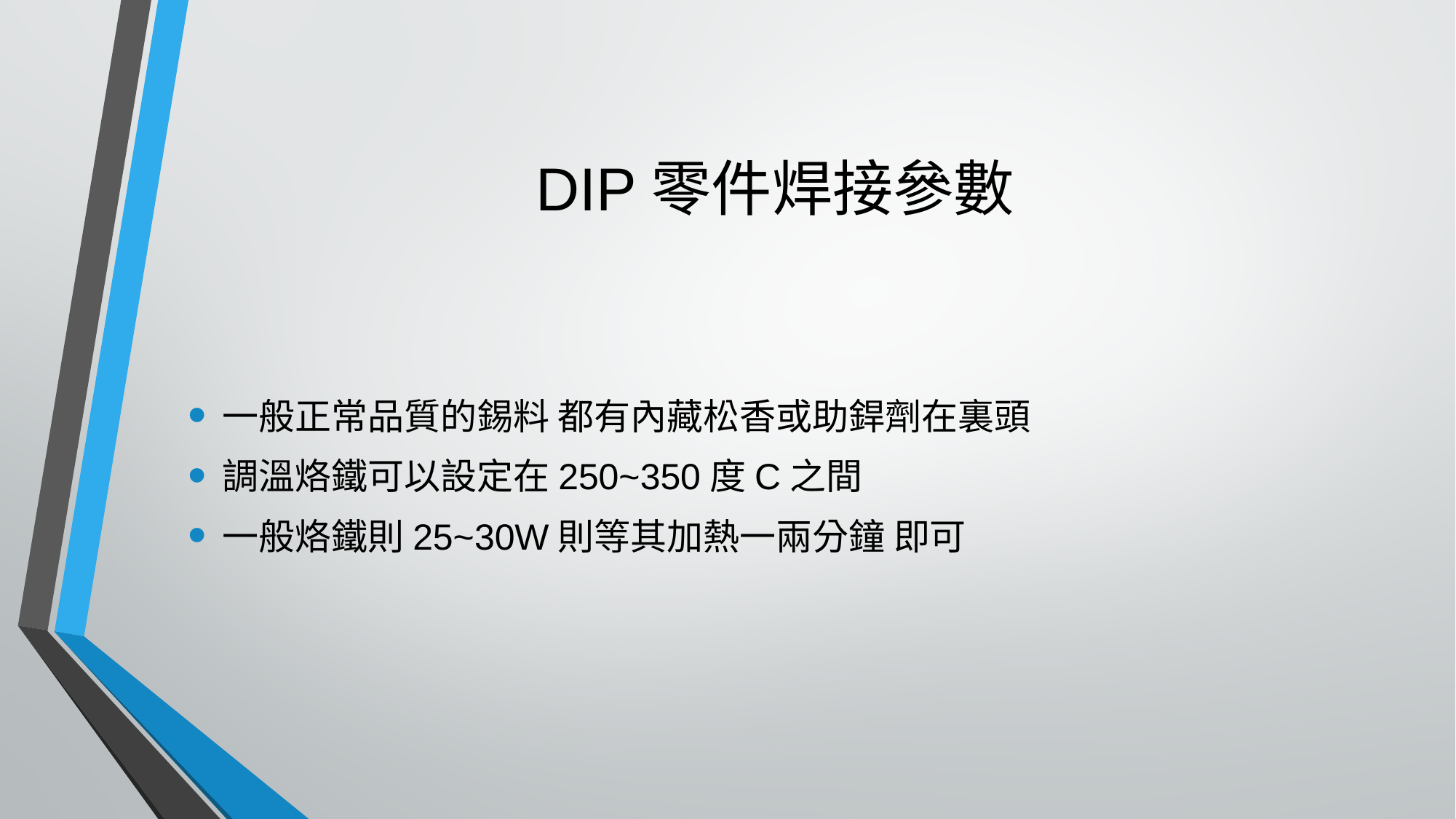

# DIP零件焊接參數
一般正常品質的錫料 都有內藏松香或助銲劑在裏頭
調溫烙鐵可以設定在250~350度C之間
一般烙鐵則25~30W則等其加熱一兩分鐘 即可